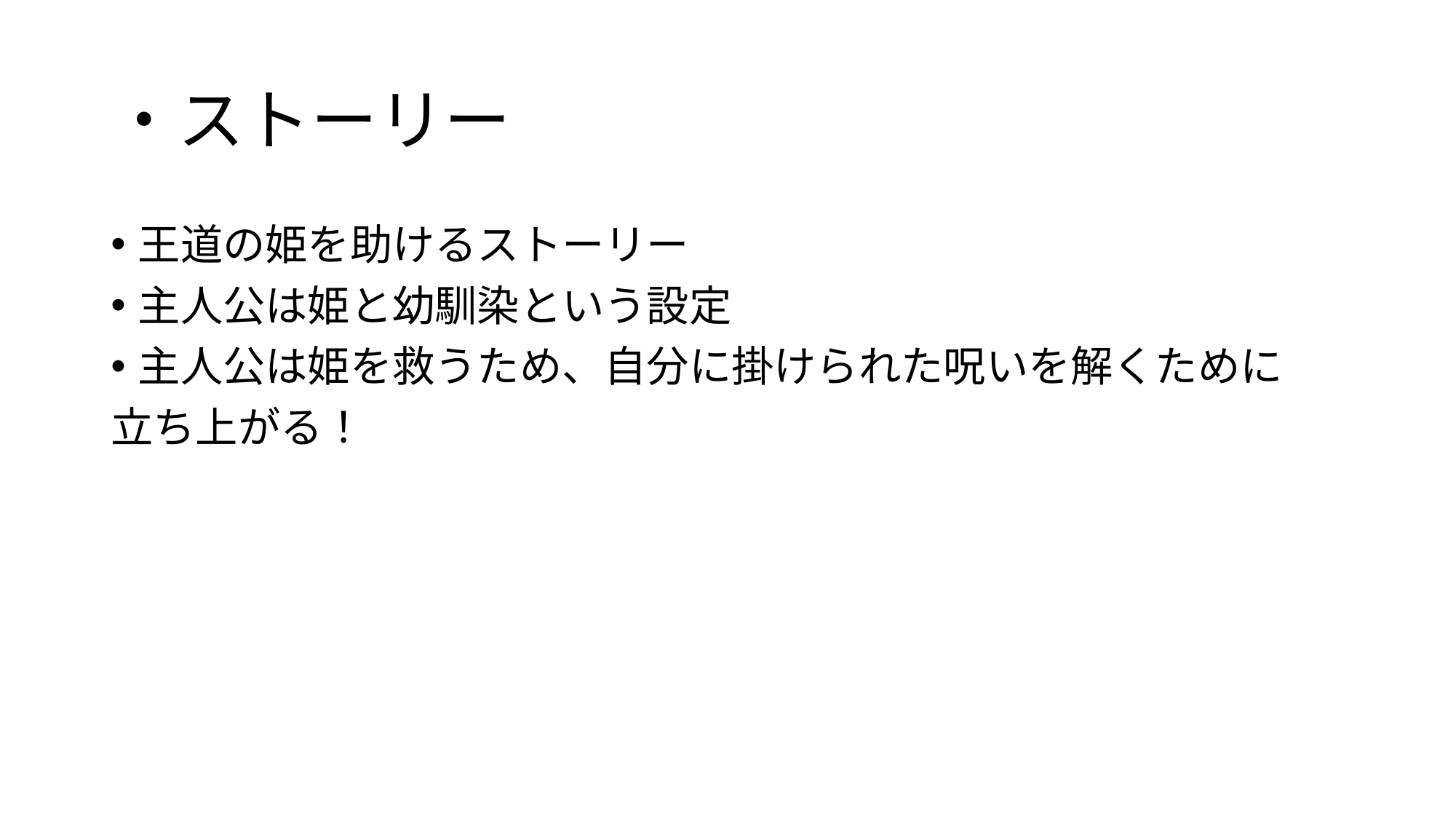

# ・ストーリー
王道の姫を助けるストーリー
主人公は姫と幼馴染という設定
主人公は姫を救うため、自分に掛けられた呪いを解くために
立ち上がる！